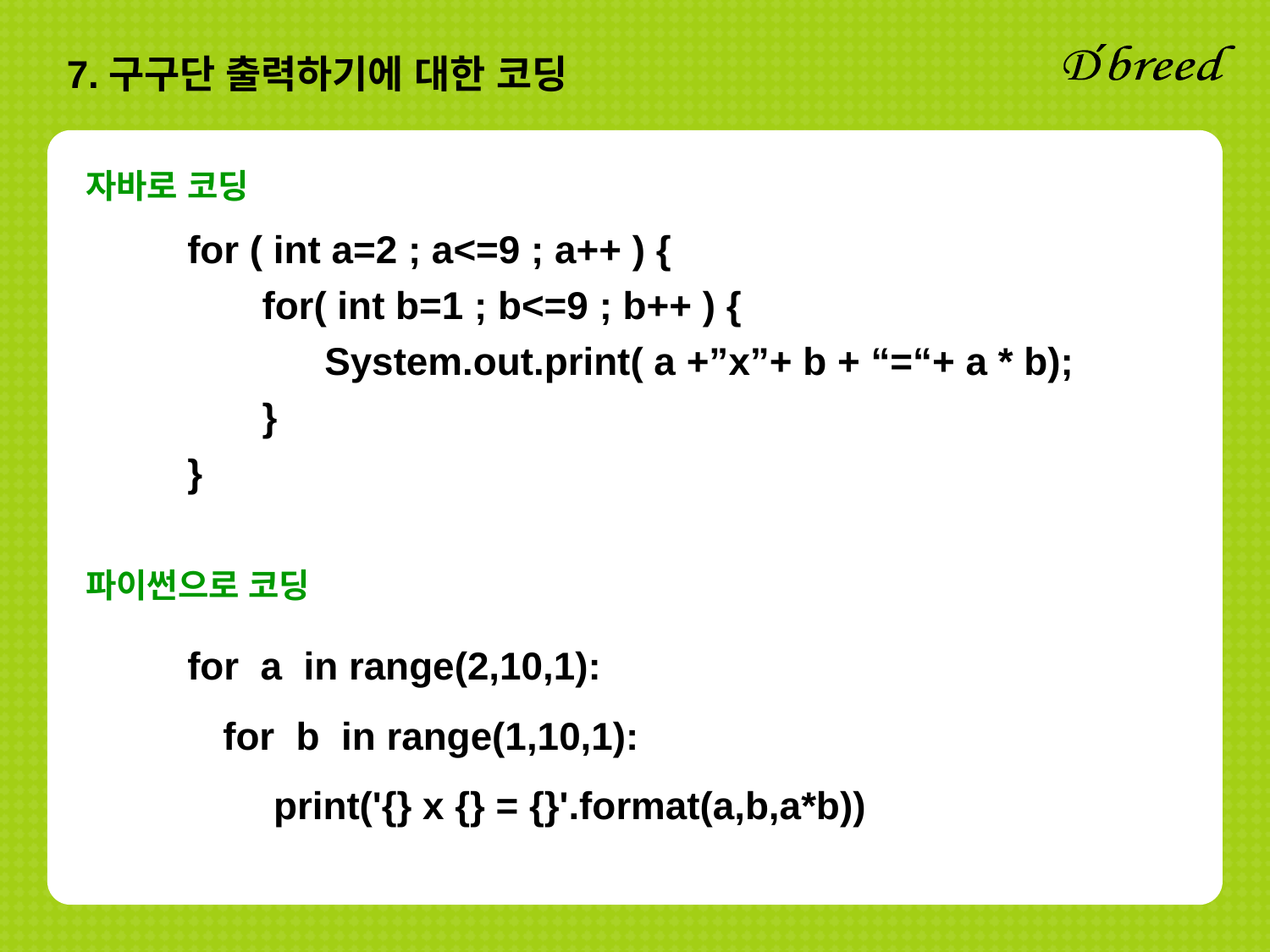

7.구구단 출력하기에 대한 코딩
자바로 코딩
for ( int a=2 ; a<=9 ; a++ ) {
for( int b=1 ; b<=9 ; b++ ) {
 	System.out.print( a +”x”+ b + “=“+ a * b);
}
}
파이썬으로 코딩
for  a  in range(2,10,1):
	 for  b  in range(1,10,1):
        print('{} x {} = {}'.format(a,b,a*b))